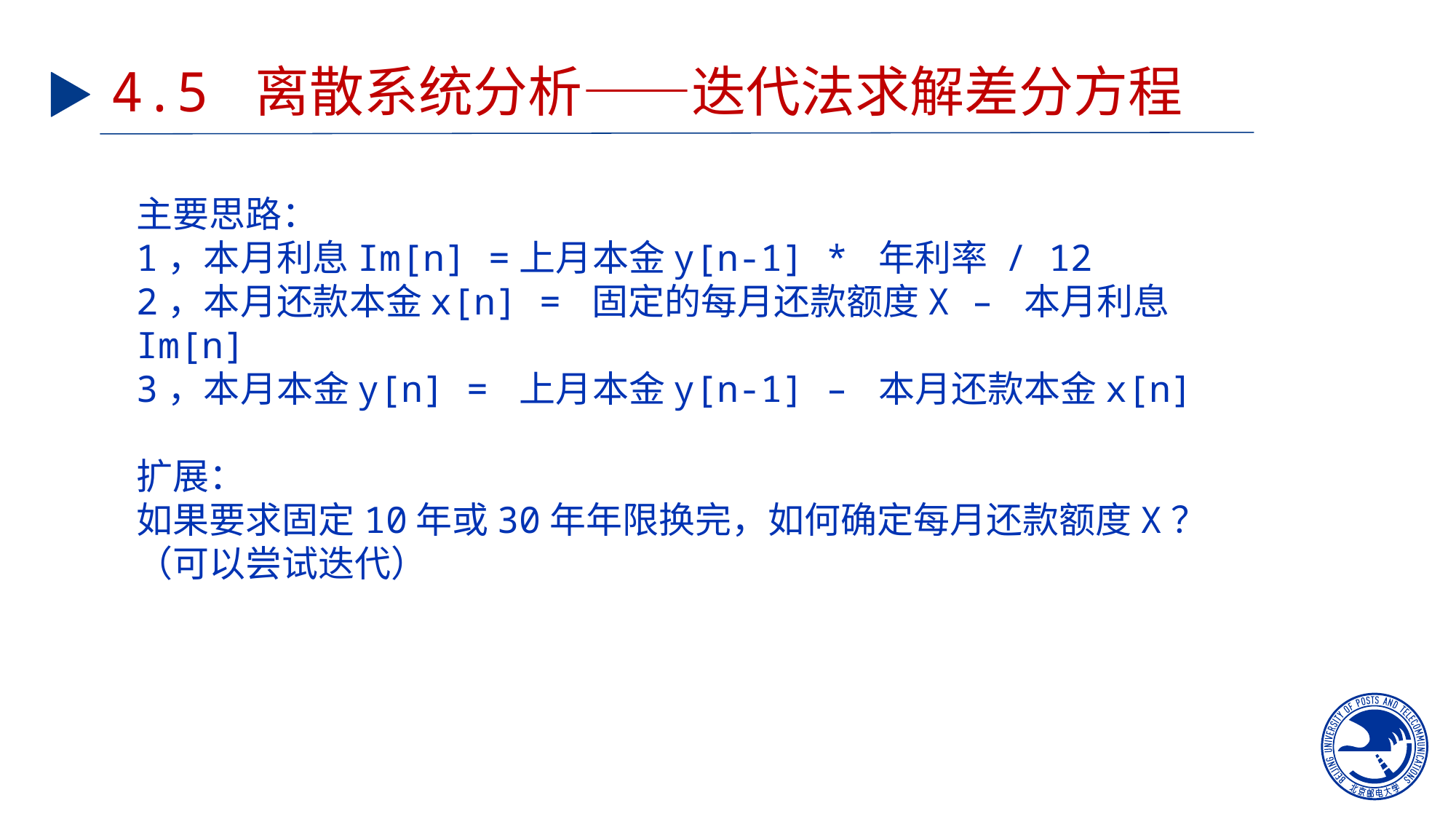

# 4.5 离散系统分析——迭代法求解差分方程
主要思路：
1，本月利息Im[n] =上月本金y[n-1] * 年利率 / 12
2，本月还款本金x[n] = 固定的每月还款额度X – 本月利息Im[n]
3，本月本金y[n] = 上月本金y[n-1] – 本月还款本金x[n]

扩展：
如果要求固定10年或30年年限换完，如何确定每月还款额度X？
（可以尝试迭代）